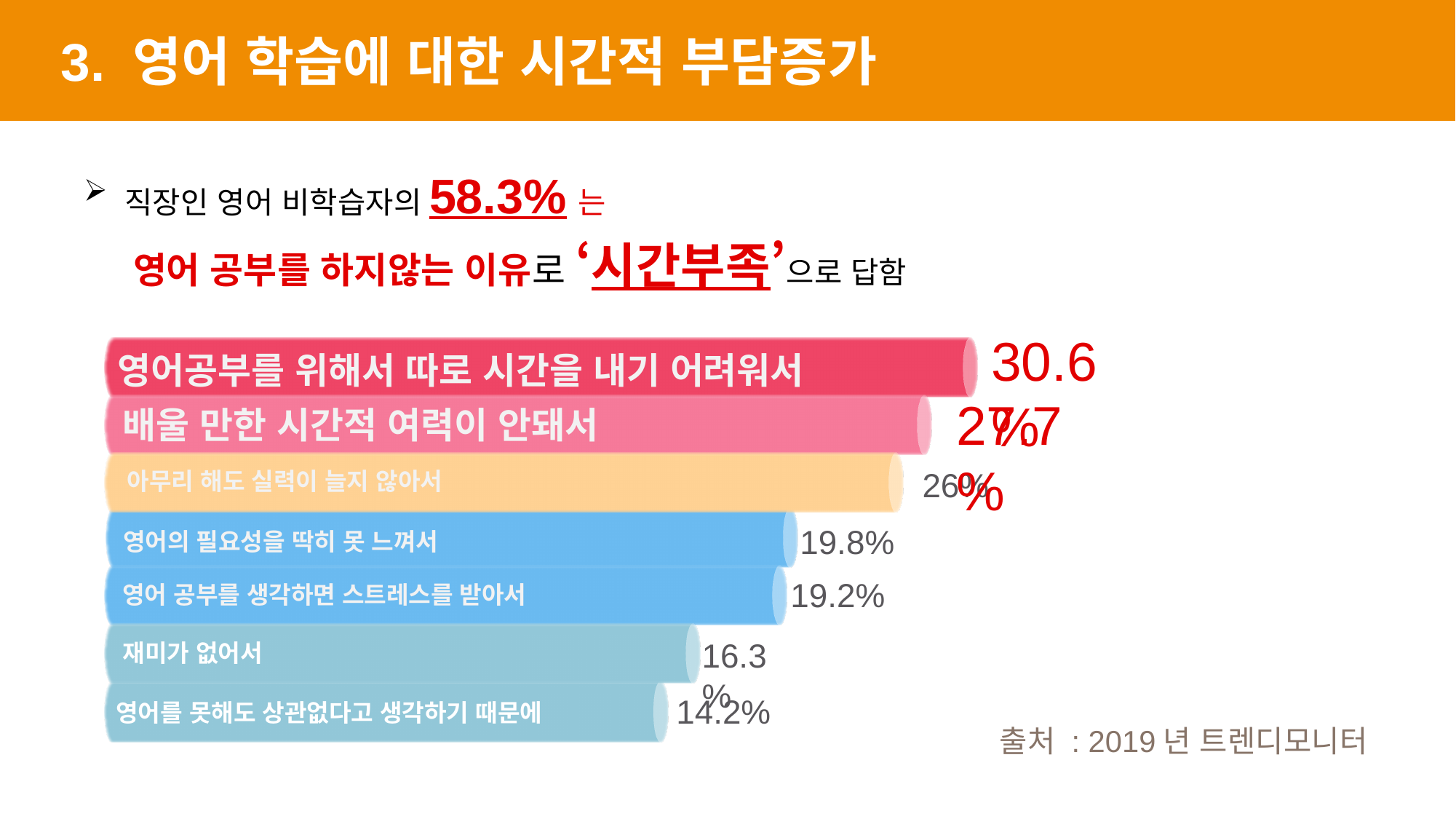

3. 영어 학습에 대한 시간적 부담증가
직장인 영어 비학습자의58.3%는
    영어 공부를 하지않는 이유로 ‘시간부족’으로 답함
30.6%

영어공부를 위해서 따로 시간을 내기 어려워서
27.7%
배울 만한 시간적 여력이 안돼서
26%
아무리 해도 실력이 늘지 않아서
19.8%
영어의 필요성을 딱히 못 느껴서
19.2%
영어 공부를 생각하면 스트레스를 받아서
16.3%
재미가 없어서
14.2%
영어를 못해도 상관없다고 생각하기 때문에
출처 : 2019년 트렌디모니터